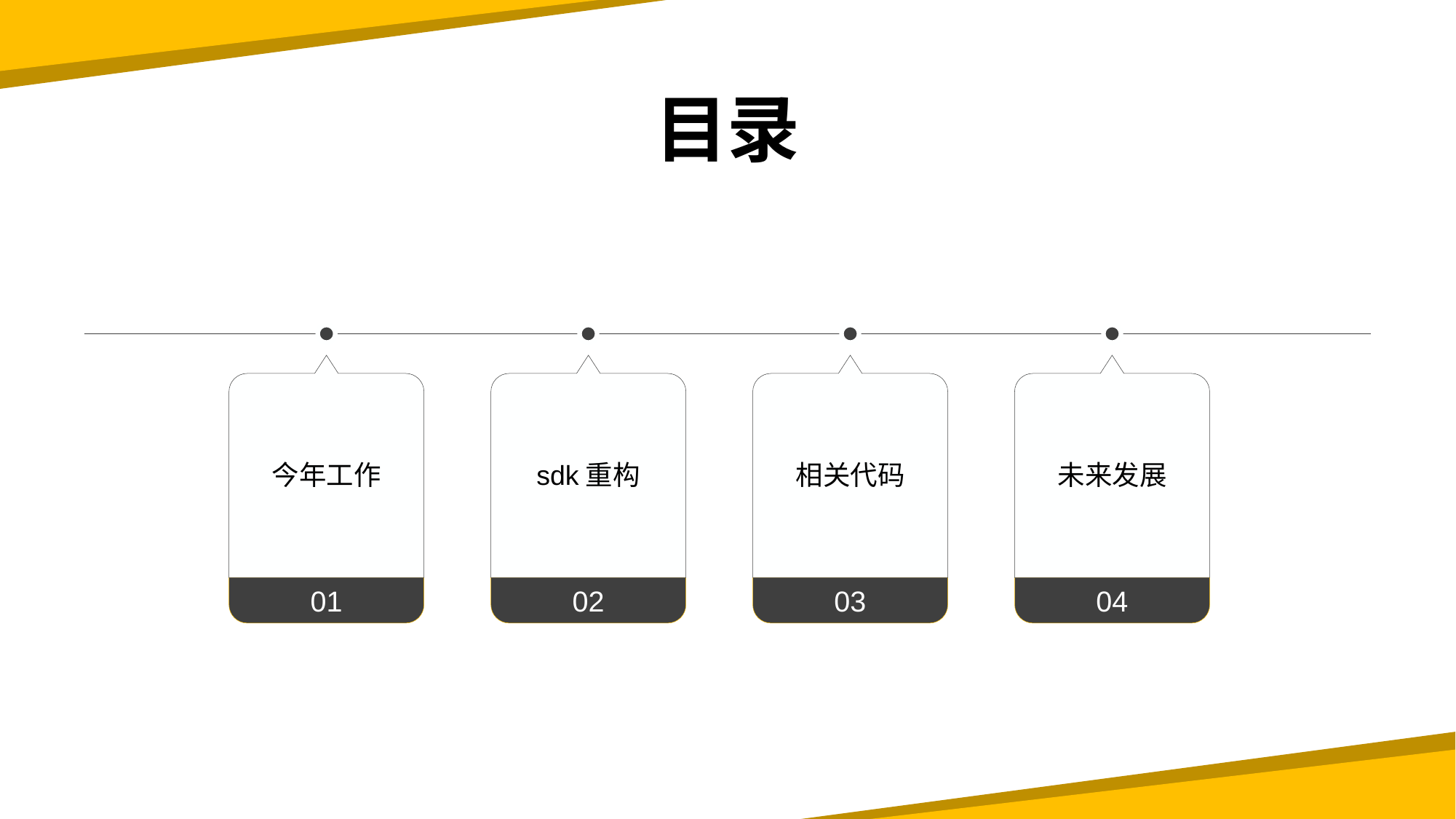

目录

今年工作
sdk重构
相关代码
未来发展
01
02
03
04